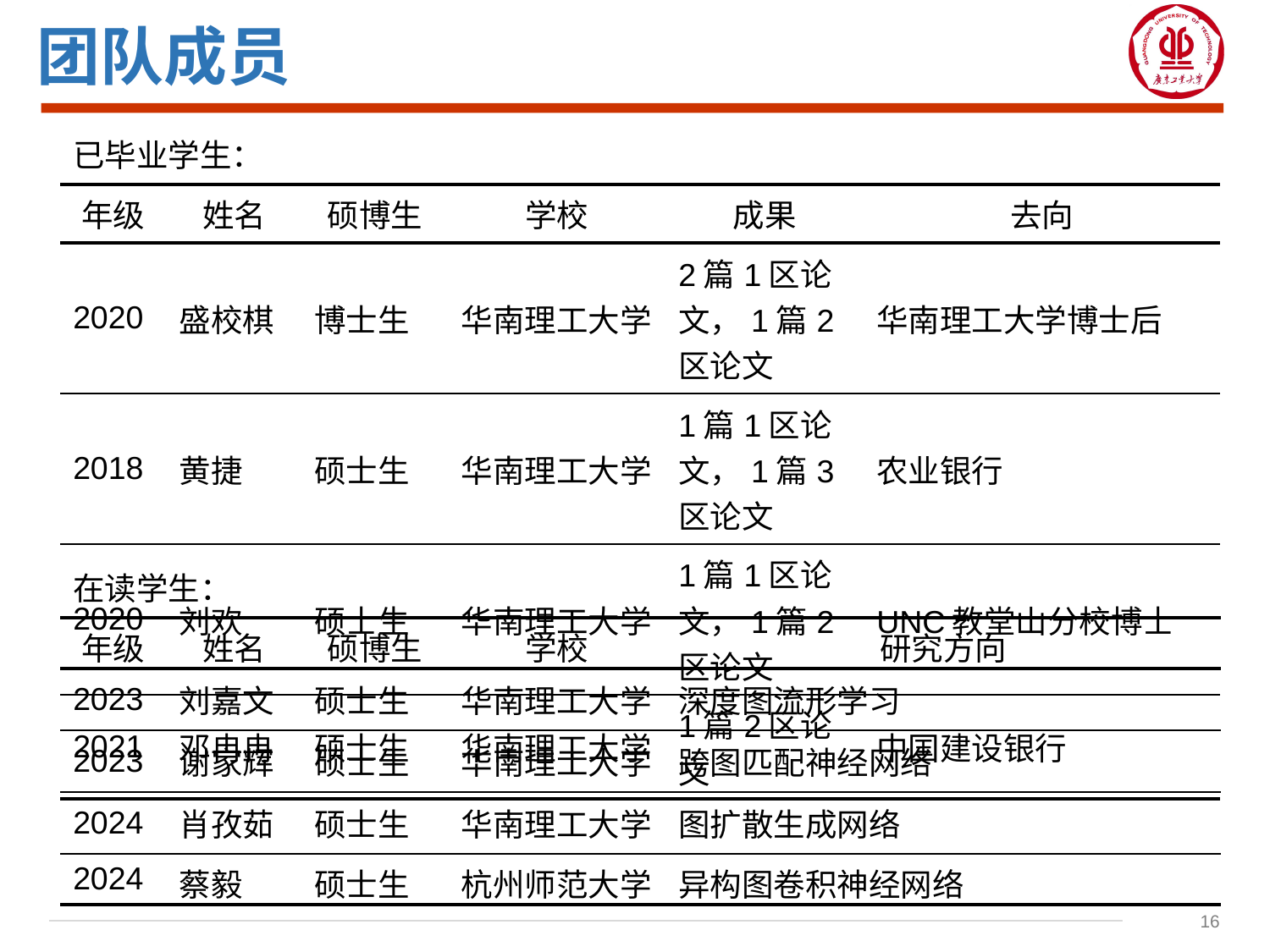

团队成员
已毕业学生：
| 年级 | 姓名 | 硕博生 | 学校 | 成果 | 去向 |
| --- | --- | --- | --- | --- | --- |
| 2020 | 盛校棋 | 博士生 | 华南理工大学 | 2篇1区论文，1篇2区论文 | 华南理工大学博士后 |
| 2018 | 黄捷 | 硕士生 | 华南理工大学 | 1篇1区论文，1篇3区论文 | 农业银行 |
| 2020 | 刘欢 | 硕士生 | 华南理工大学 | 1篇1区论文，1篇2区论文 | UNC教堂山分校博士 |
| 2021 | 邓冉冉 | 硕士生 | 华南理工大学 | 1篇2区论文 | 中国建设银行 |
在读学生：
| 年级 | 姓名 | 硕博生 | 学校 | 研究方向 |
| --- | --- | --- | --- | --- |
| 2023 | 刘嘉文 | 硕士生 | 华南理工大学 | 深度图流形学习 |
| 2023 | 谢家辉 | 硕士生 | 华南理工大学 | 跨图匹配神经网络 |
| 2024 | 肖孜茹 | 硕士生 | 华南理工大学 | 图扩散生成网络 |
| 2024 | 蔡毅 | 硕士生 | 杭州师范大学 | 异构图卷积神经网络 |